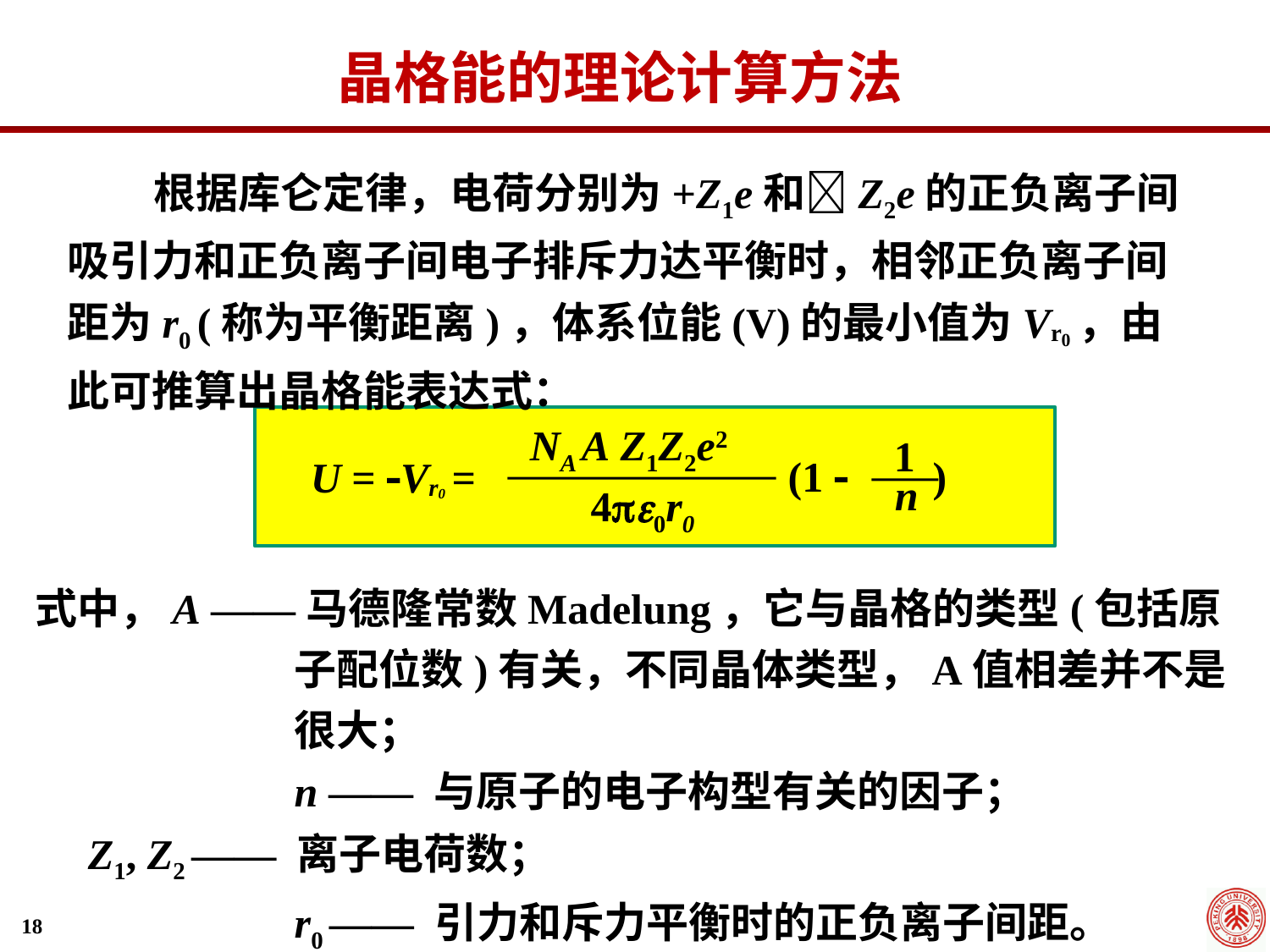

晶格能的理论计算方法

        根据库仑定律，电荷分别为+Z1e和−Z2e的正负离子间吸引力和正负离子间电子排斥力达平衡时，相邻正负离子间距为r0 (称为平衡距离)，体系位能(V)的最小值为Vr0，由此可推算出晶格能表达式：

  NA A Z1Z2e2
    1
 (1 −        )
U = −Vr0 =
n
4πε0r0

式中，A ——马德隆常数Madelung，它与晶格的类型(包括原子配位数)有关，不同晶体类型，A值相差并不是很大；
      	n —— 与原子的电子构型有关的因子；
     Z1, Z2 —— 离子电荷数；
      	r0 —— 引力和斥力平衡时的正负离子间距。
18